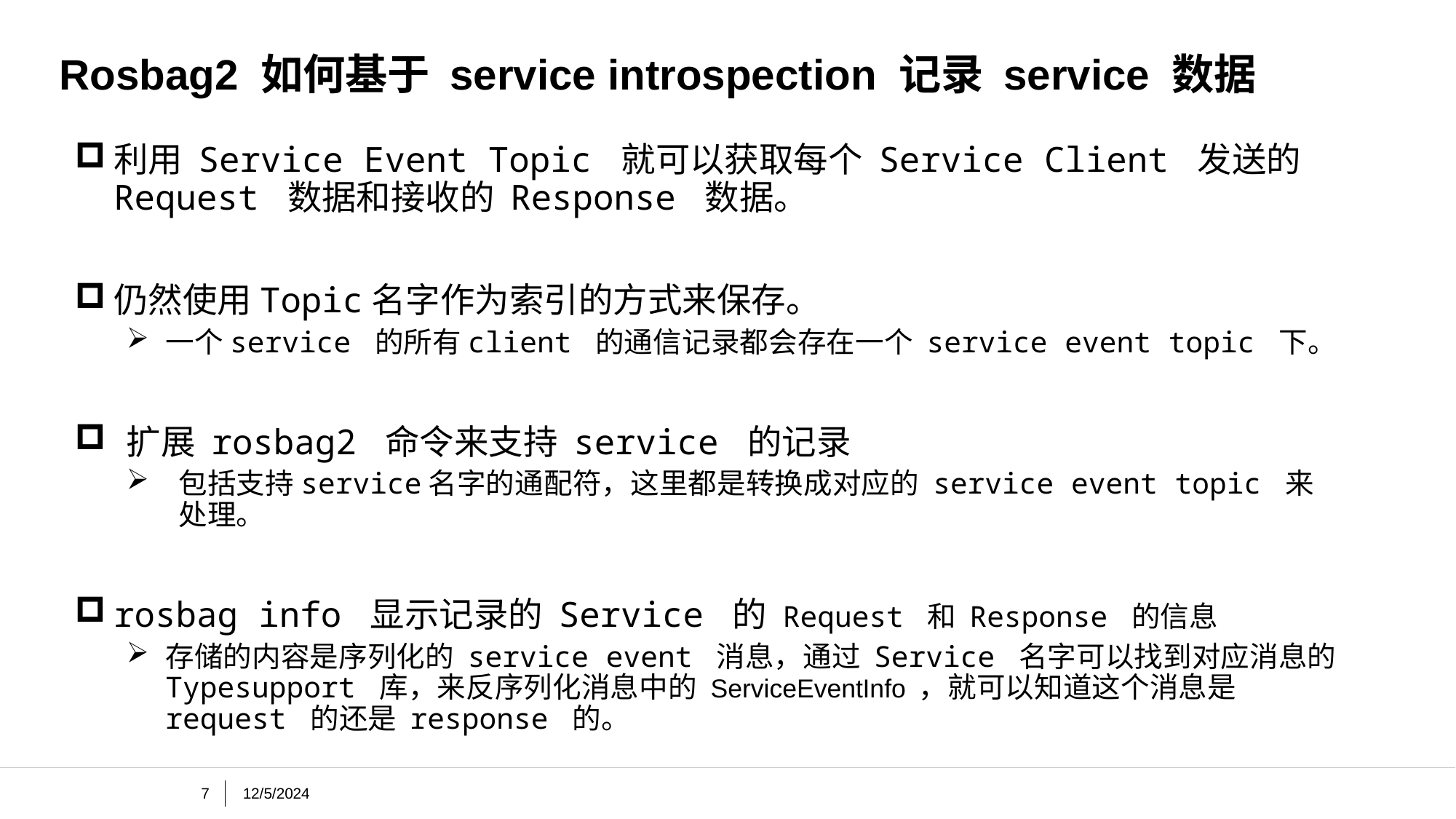

# Rosbag2 如何基于 service introspection 记录 service 数据
利用 Service Event Topic 就可以获取每个 Service Client 发送的 Request 数据和接收的 Response 数据。

仍然使用Topic名字作为索引的方式来保存。
一个service 的所有client 的通信记录都会存在一个 service event topic 下。

扩展 rosbag2 命令来支持 service 的记录
包括支持service名字的通配符，这里都是转换成对应的 service event topic 来处理。

rosbag info 显示记录的 Service 的 Request 和 Response 的信息
存储的内容是序列化的 service event 消息，通过 Service 名字可以找到对应消息的 Typesupport 库，来反序列化消息中的 ServiceEventInfo ，就可以知道这个消息是 request 的还是 response 的。
7
12/5/2024